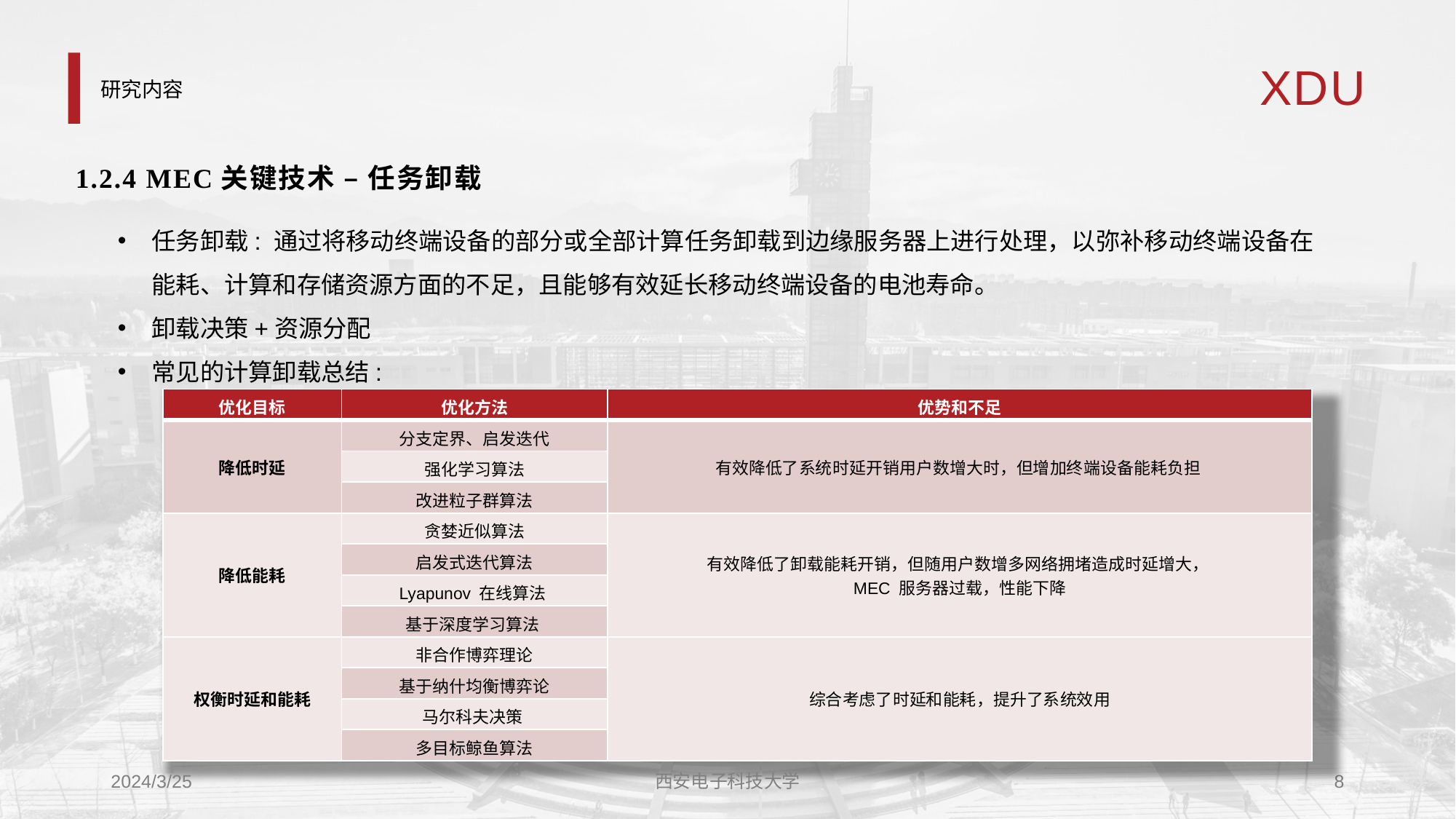

# 研究内容
1.2.4 MEC关键技术 – 任务卸载
任务卸载: 通过将移动终端设备的部分或全部计算任务卸载到边缘服务器上进行处理，以弥补移动终端设备在能耗、计算和存储资源方面的不足，且能够有效延长移动终端设备的电池寿命。
卸载决策+资源分配
常见的计算卸载总结:
| 优化目标 | 优化方法 | 优势和不足 |
| --- | --- | --- |
| 降低时延 | 分支定界、启发迭代 | 有效降低了系统时延开销用户数增大时，但增加终端设备能耗负担 |
|  | 强化学习算法 |  |
|  | 改进粒子群算法 |  |
| 降低能耗 | 贪婪近似算法 | 有效降低了卸载能耗开销，但随用户数增多网络拥堵造成时延增大， MEC 服务器过载，性能下降 |
|  | 启发式迭代算法 |  |
|  | Lyapunov 在线算法 |  |
|  | 基于深度学习算法 |  |
| 权衡时延和能耗 | 非合作博弈理论 | 综合考虑了时延和能耗，提升了系统效用 |
|  | 基于纳什均衡博弈论 |  |
|  | 马尔科夫决策 |  |
|  | 多目标鲸鱼算法 |  |
2024/3/25
西安电子科技大学
8